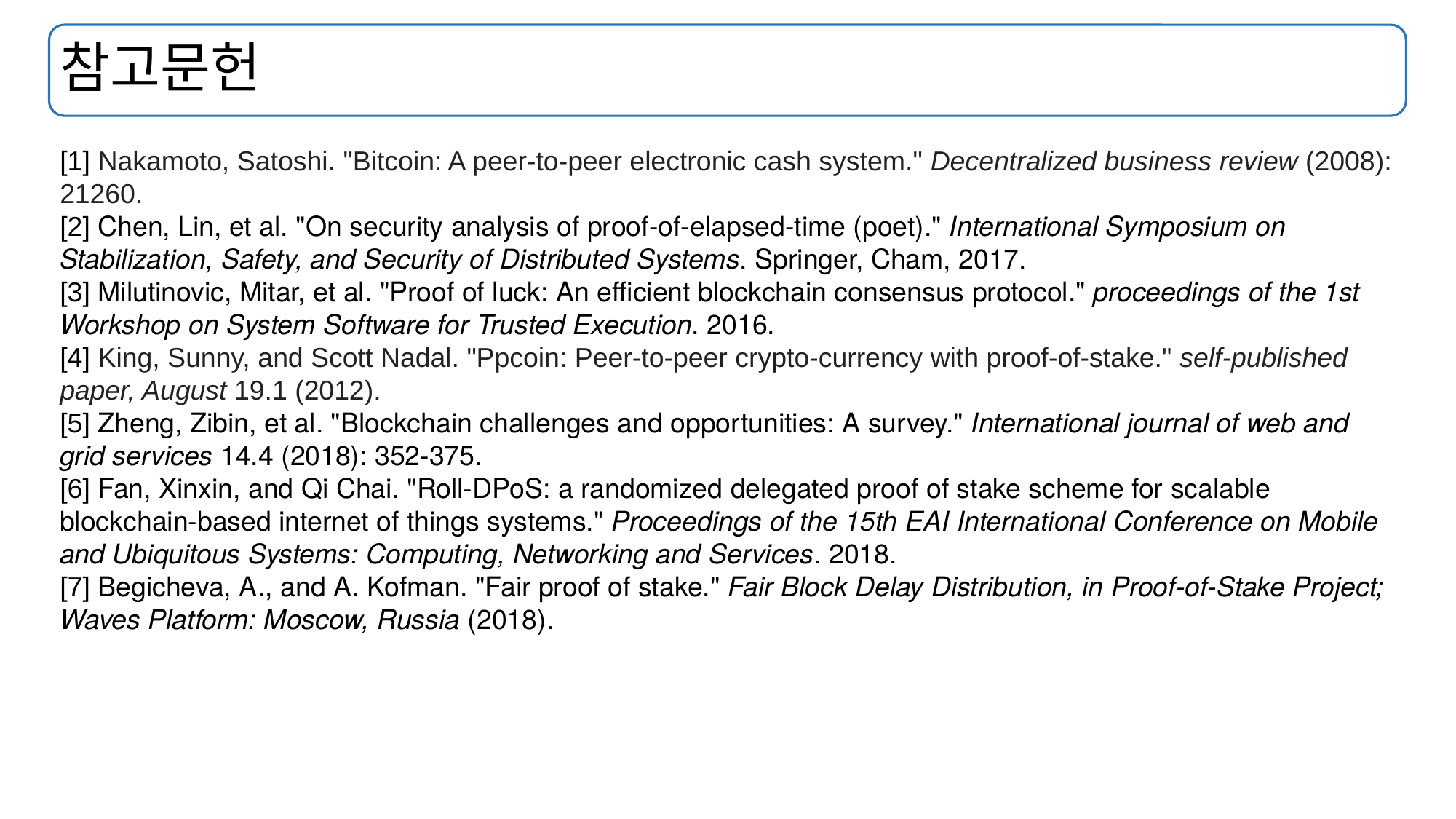

# 참고문헌
[1] Nakamoto, Satoshi. "Bitcoin: A peer-to-peer electronic cash system." Decentralized business review (2008): 21260.
[2] Chen, Lin, et al. "On security analysis of proof-of-elapsed-time (poet)." International Symposium on Stabilization, Safety, and Security of Distributed Systems. Springer, Cham, 2017.
[3] Milutinovic, Mitar, et al. "Proof of luck: An efficient blockchain consensus protocol." proceedings of the 1st Workshop on System Software for Trusted Execution. 2016.
[4] King, Sunny, and Scott Nadal. "Ppcoin: Peer-to-peer crypto-currency with proof-of-stake." self-published paper, August 19.1 (2012).
[5] Zheng, Zibin, et al. "Blockchain challenges and opportunities: A survey." International journal of web and grid services 14.4 (2018): 352-375.
[6] Fan, Xinxin, and Qi Chai. "Roll-DPoS: a randomized delegated proof of stake scheme for scalable blockchain-based internet of things systems." Proceedings of the 15th EAI International Conference on Mobile and Ubiquitous Systems: Computing, Networking and Services. 2018.
[7] Begicheva, A., and A. Kofman. "Fair proof of stake." Fair Block Delay Distribution, in Proof-of-Stake Project; Waves Platform: Moscow, Russia (2018).